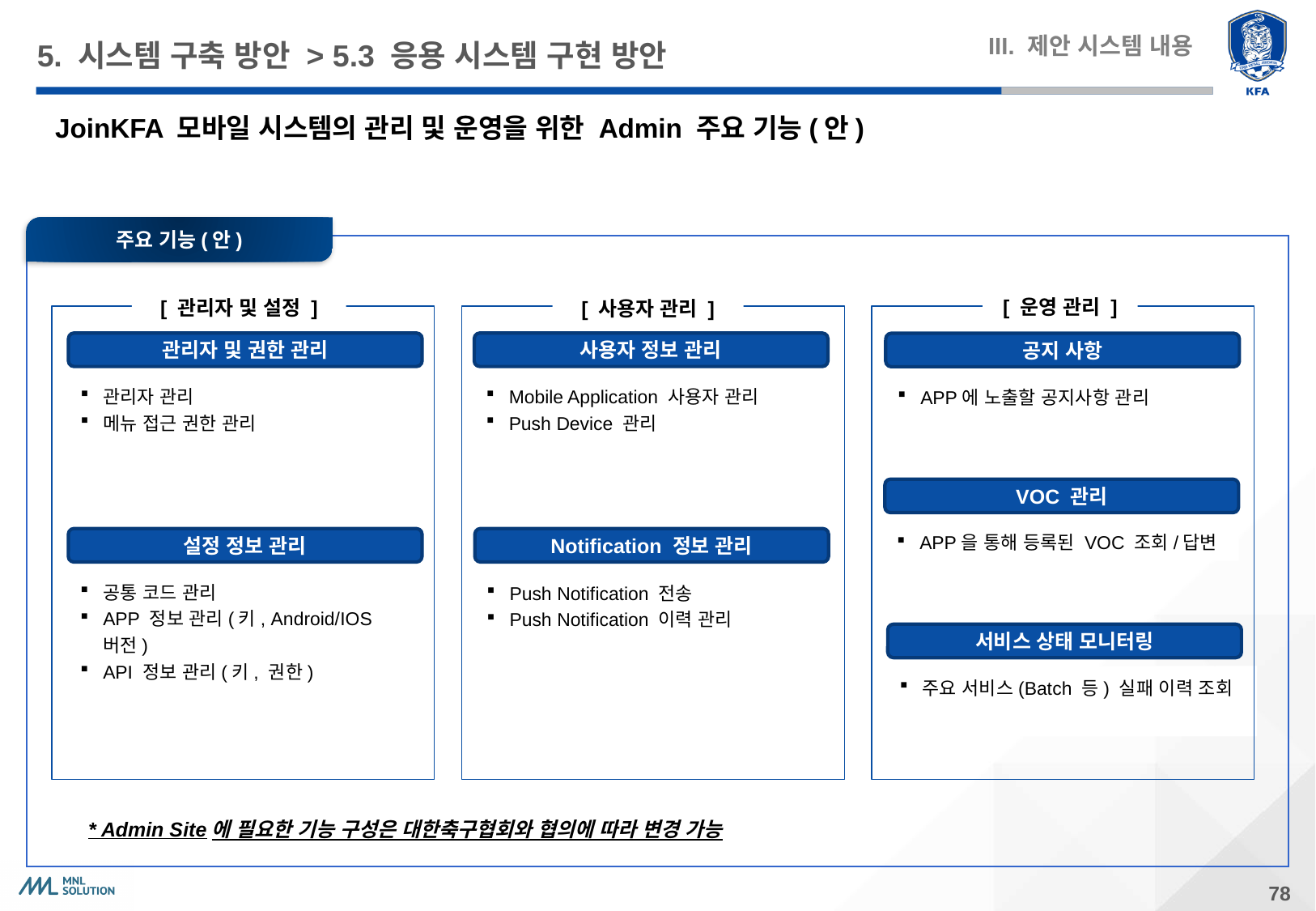

# 5. 시스템 구축 방안 > 5.3 응용 시스템 구현 방안
III. 제안 시스템 내용
JoinKFA 모바일 시스템의 관리 및 운영을 위한 Admin 주요 기능(안)
주요 기능(안)

[ 운영 관리 ]
[ 관리자 및 설정 ]
[ 사용자 관리 ]

관리자 및 권한 관리
사용자 정보 관리
공지 사항
관리자 관리
메뉴 접근 권한 관리
Mobile Application 사용자 관리
Push Device 관리

APP에 노출할 공지사항 관리
VOC 관리
APP을 통해 등록된 VOC 조회/답변
Notification 정보 관리
설정 정보 관리
공통 코드 관리
APP 정보 관리(키, Android/IOS 버전)
API 정보 관리(키, 권한)

Push Notification 전송
Push Notification 이력 관리

서비스 상태 모니터링
주요 서비스(Batch 등) 실패 이력 조회
* Admin Site에 필요한 기능 구성은 대한축구협회와 협의에 따라 변경 가능